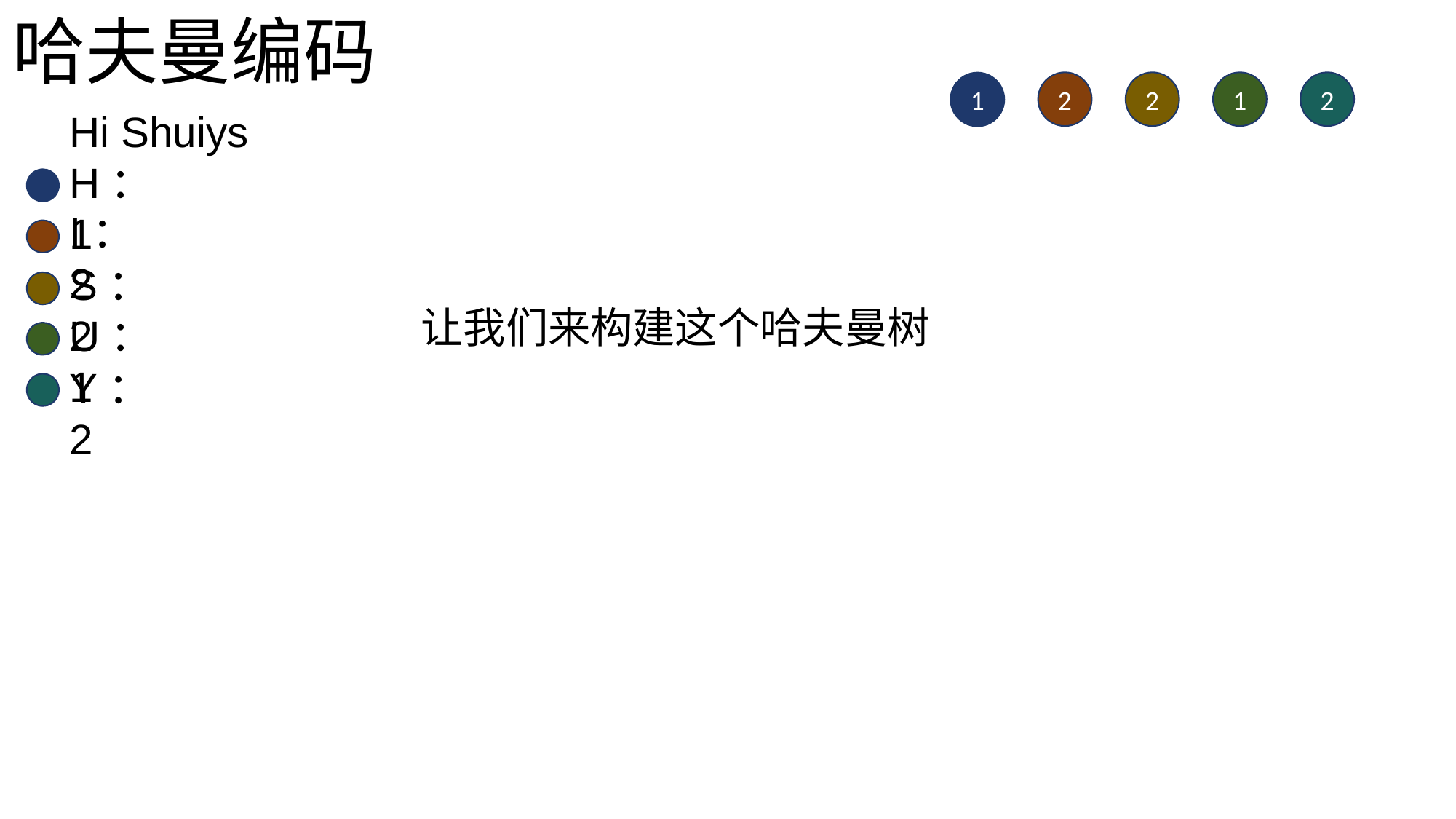

哈夫曼编码
2
2
1
2
1
Hi Shuiys
H：1

I：2

S：2

让我们来构建这个哈夫曼树
U：1

Y：2